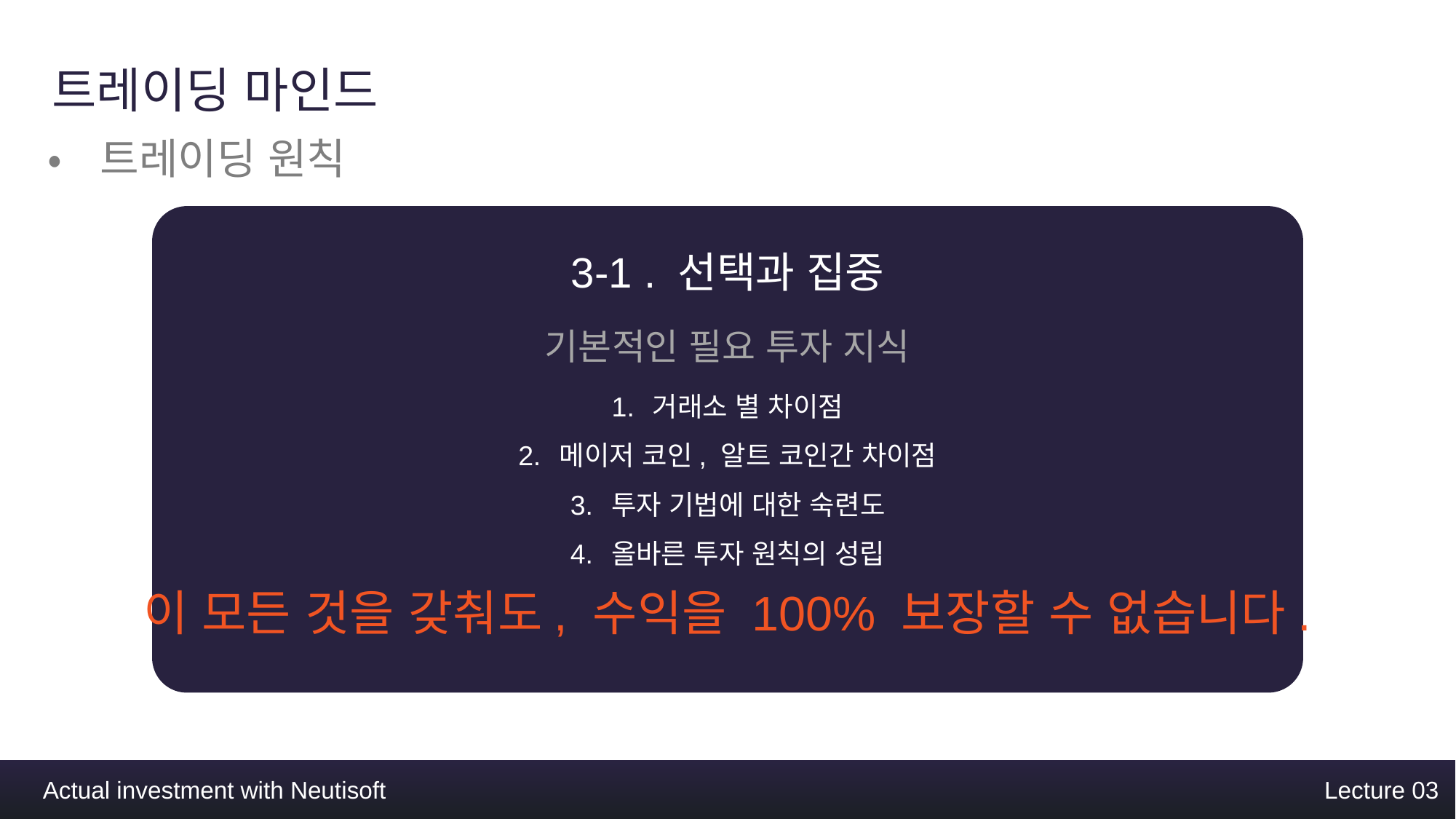

트레이딩 마인드
•트레이딩 원칙

3-1 . 선택과 집중
기본적인 필요 투자 지식
거래소 별 차이점
메이저 코인, 알트 코인간 차이점
투자 기법에 대한 숙련도
올바른 투자 원칙의 성립
이 모든 것을 갖춰도, 수익을 100% 보장할 수 없습니다.

Actual investment with Neutisoft
Lecture 03